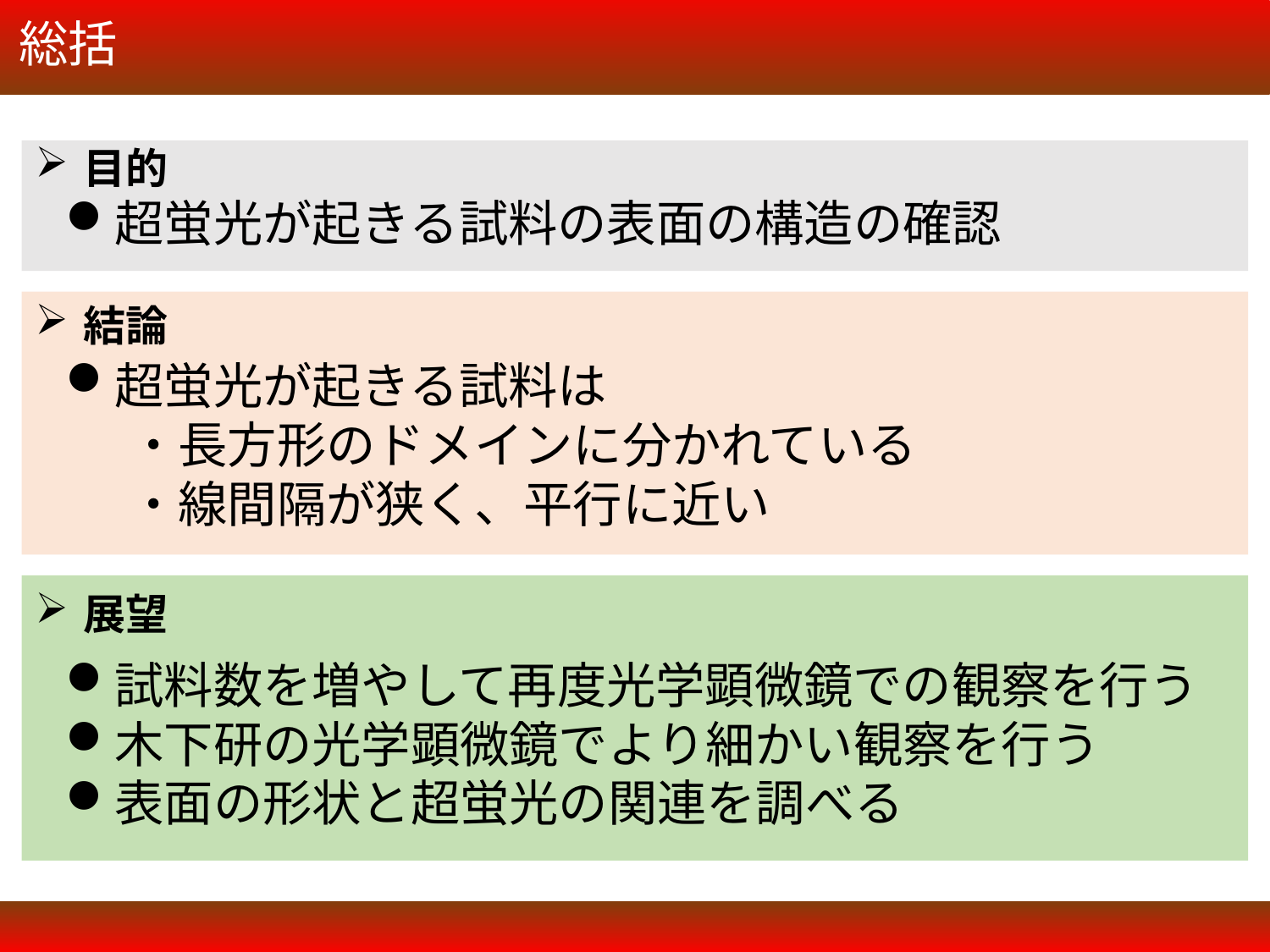

総括
目的

超蛍光が起きる試料の表面の構造の確認

結論
超蛍光が起きる試料は
・長方形のドメインに分かれている
・線間隔が狭く、平行に近い

展望
試料数を増やして再度光学顕微鏡での観察を行う
木下研の光学顕微鏡でより細かい観察を行う
表面の形状と超蛍光の関連を調べる